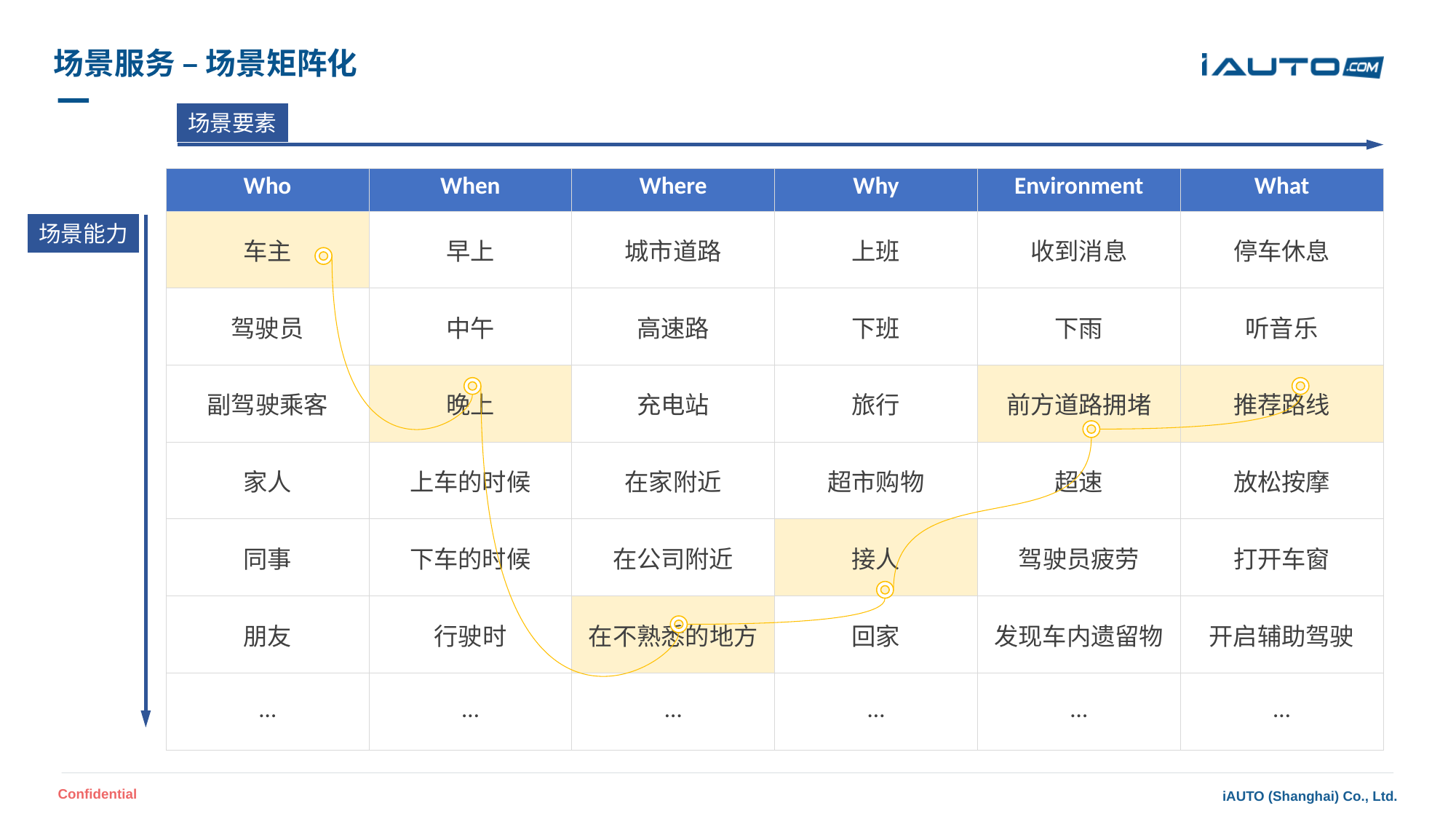

# 场景服务 – 场景矩阵化
场景要素
| Who | When | Where | Why | Environment | What |
| --- | --- | --- | --- | --- | --- |
| 车主 | 早上 | 城市道路 | 上班 | 收到消息 | 停车休息 |
| 驾驶员 | 中午 | 高速路 | 下班 | 下雨 | 听音乐 |
| 副驾驶乘客 | 晚上 | 充电站 | 旅行 | 前方道路拥堵 | 推荐路线 |
| 家人 | 上车的时候 | 在家附近 | 超市购物 | 超速 | 放松按摩 |
| 同事 | 下车的时候 | 在公司附近 | 接人 | 驾驶员疲劳 | 打开车窗 |
| 朋友 | 行驶时 | 在不熟悉的地方 | 回家 | 发现车内遗留物 | 开启辅助驾驶 |
| … | … | … | … | … | … |
场景能力